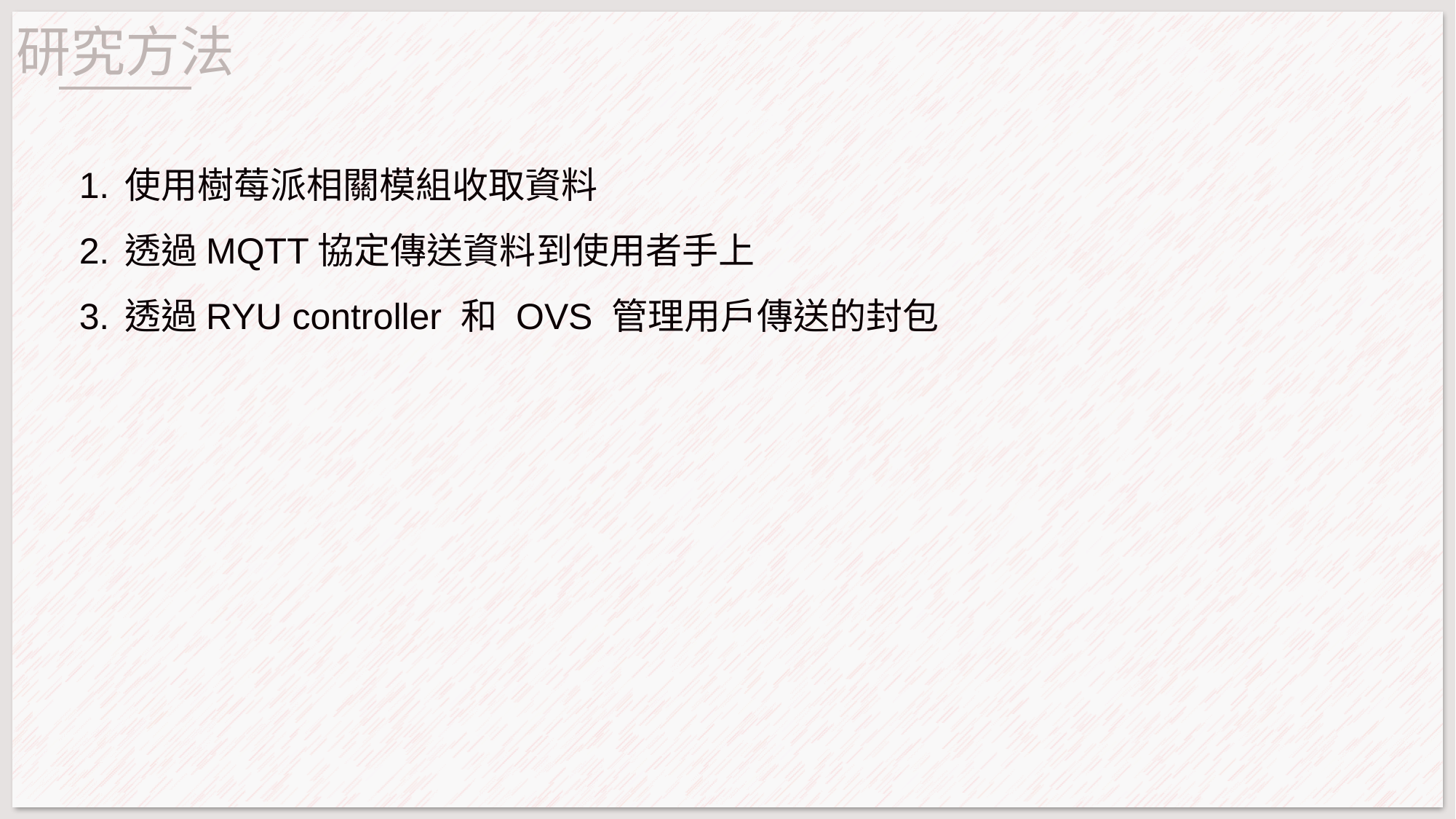

研究方法
使用樹莓派相關模組收取資料
透過MQTT協定傳送資料到使用者手上
透過RYU controller 和 OVS 管理用戶傳送的封包